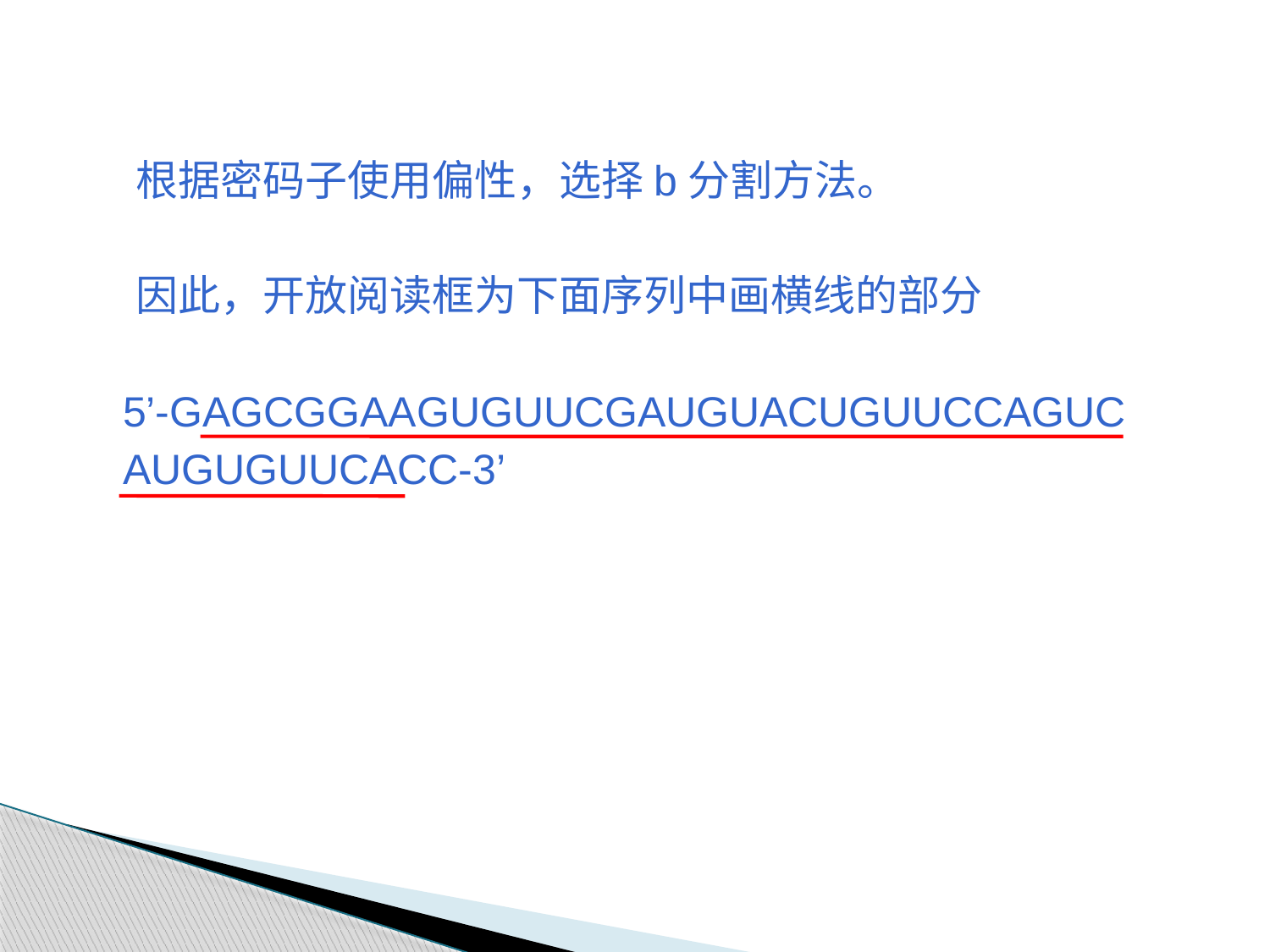

根据密码子使用偏性，选择b分割方法。

    因此，开放阅读框为下面序列中画横线的部分

   5’-GAGCGGAAGUGUUCGAUGUACUGUUCCAGUC
   AUGUGUUCACC-3’